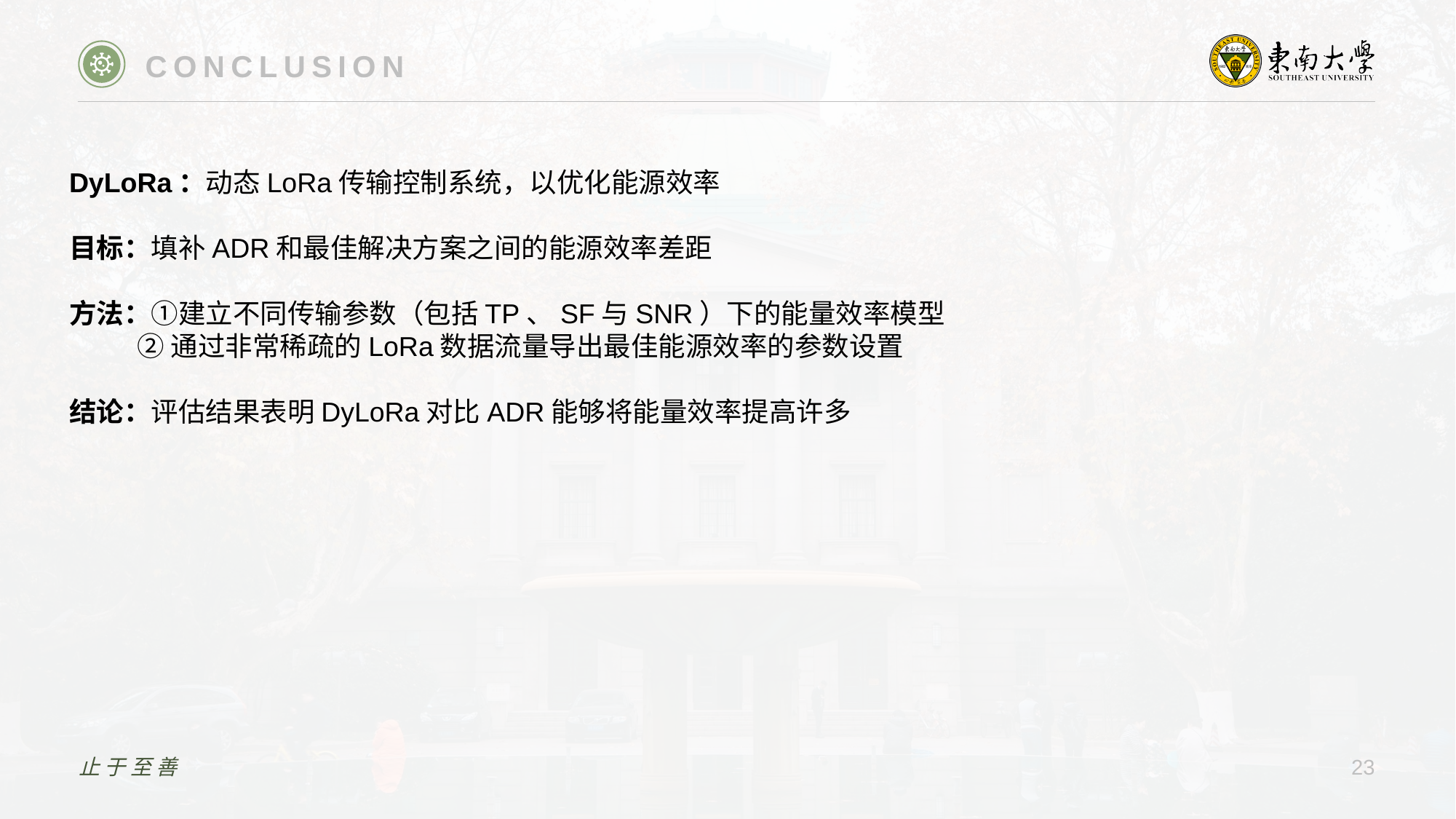

CONCLUSION

DyLoRa：动态LoRa传输控制系统，以优化能源效率

目标：填补ADR和最佳解决方案之间的能源效率差距

方法：①建立不同传输参数（包括TP、SF与SNR）下的能量效率模型
           ②通过非常稀疏的LoRa数据流量导出最佳能源效率的参数设置

结论：评估结果表明DyLoRa对比ADR能够将能量效率提高许多

止于至善
23